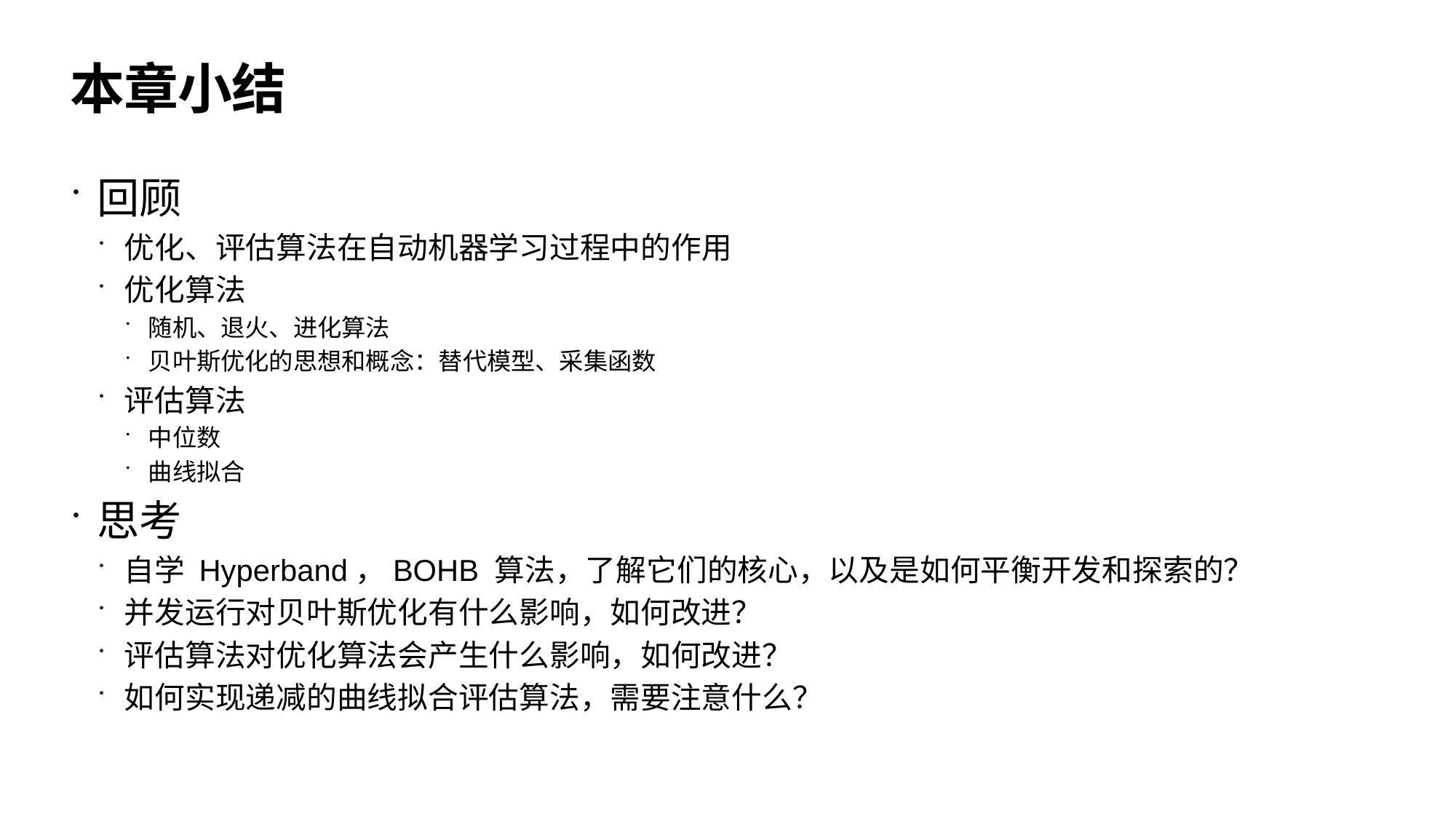

# 本章小结
回顾
优化、评估算法在自动机器学习过程中的作用
优化算法
随机、退火、进化算法
贝叶斯优化的思想和概念：替代模型、采集函数
评估算法
中位数
曲线拟合
思考
自学 Hyperband，BOHB 算法，了解它们的核心，以及是如何平衡开发和探索的？
并发运行对贝叶斯优化有什么影响，如何改进？
评估算法对优化算法会产生什么影响，如何改进？
如何实现递减的曲线拟合评估算法，需要注意什么？